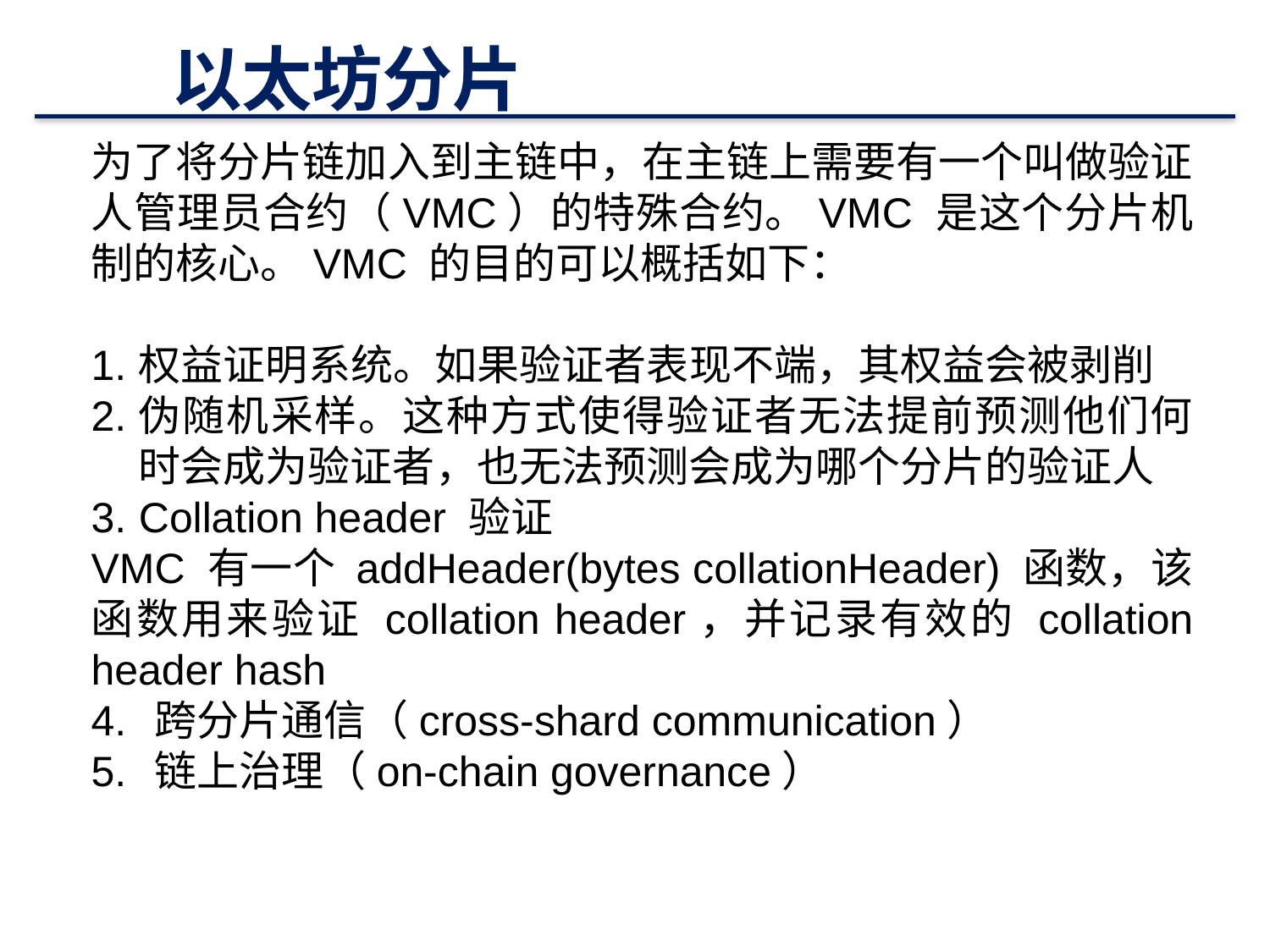

# 以太坊分片
49
为了将分片链加入到主链中，在主链上需要有一个叫做验证人管理员合约（VMC）的特殊合约。VMC 是这个分片机制的核心。VMC 的目的可以概括如下：

权益证明系统。如果验证者表现不端，其权益会被剥削
伪随机采样。这种方式使得验证者无法提前预测他们何时会成为验证者，也无法预测会成为哪个分片的验证人
Collation header 验证
VMC 有一个 addHeader(bytes collationHeader) 函数，该函数用来验证 collation header，并记录有效的 collation header hash
跨分片通信（cross-shard communication）
链上治理（on-chain governance）